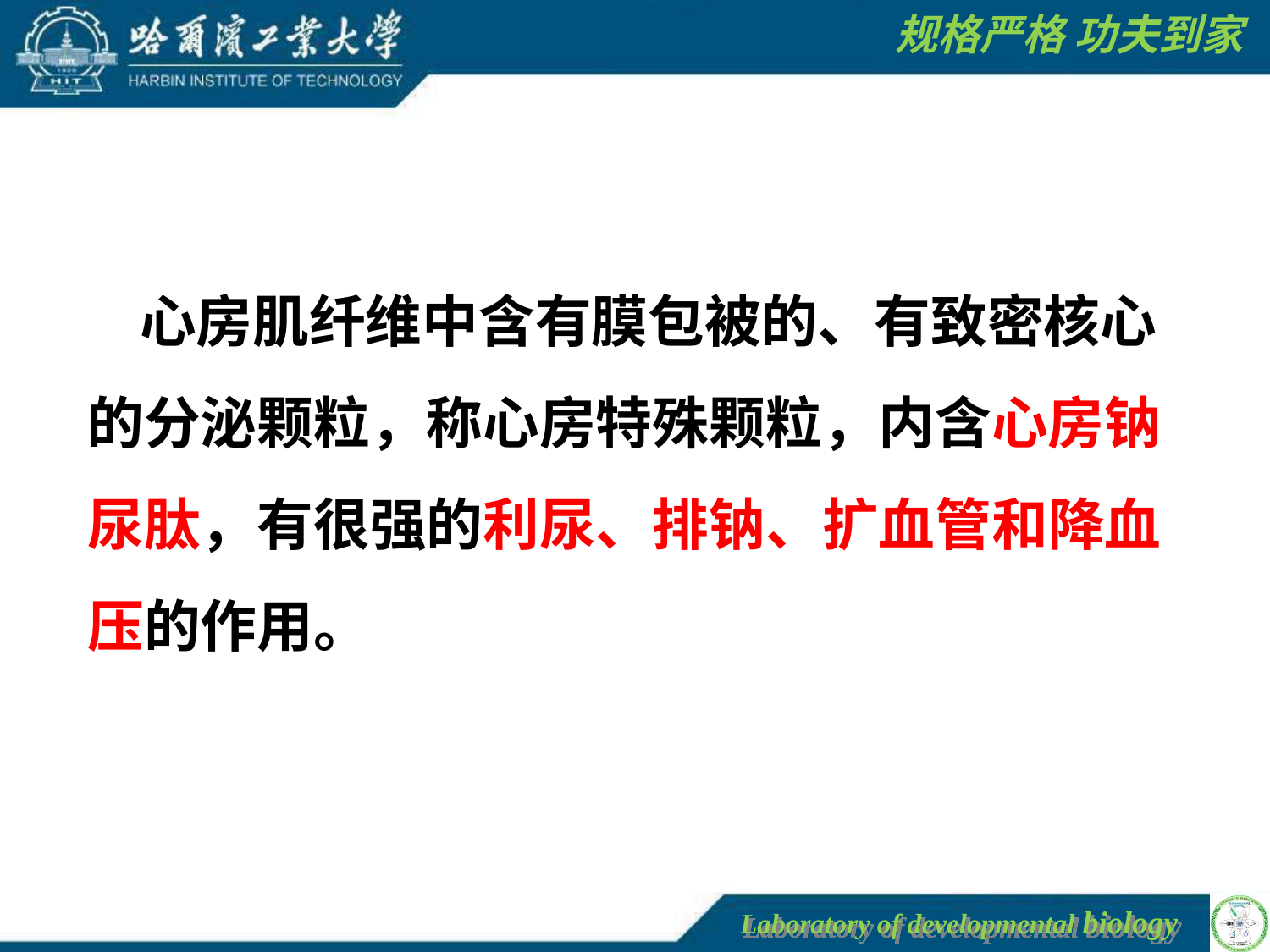

心房肌纤维中含有膜包被的、有致密核心的分泌颗粒，称心房特殊颗粒，内含心房钠尿肽，有很强的利尿、排钠、扩血管和降血压的作用。